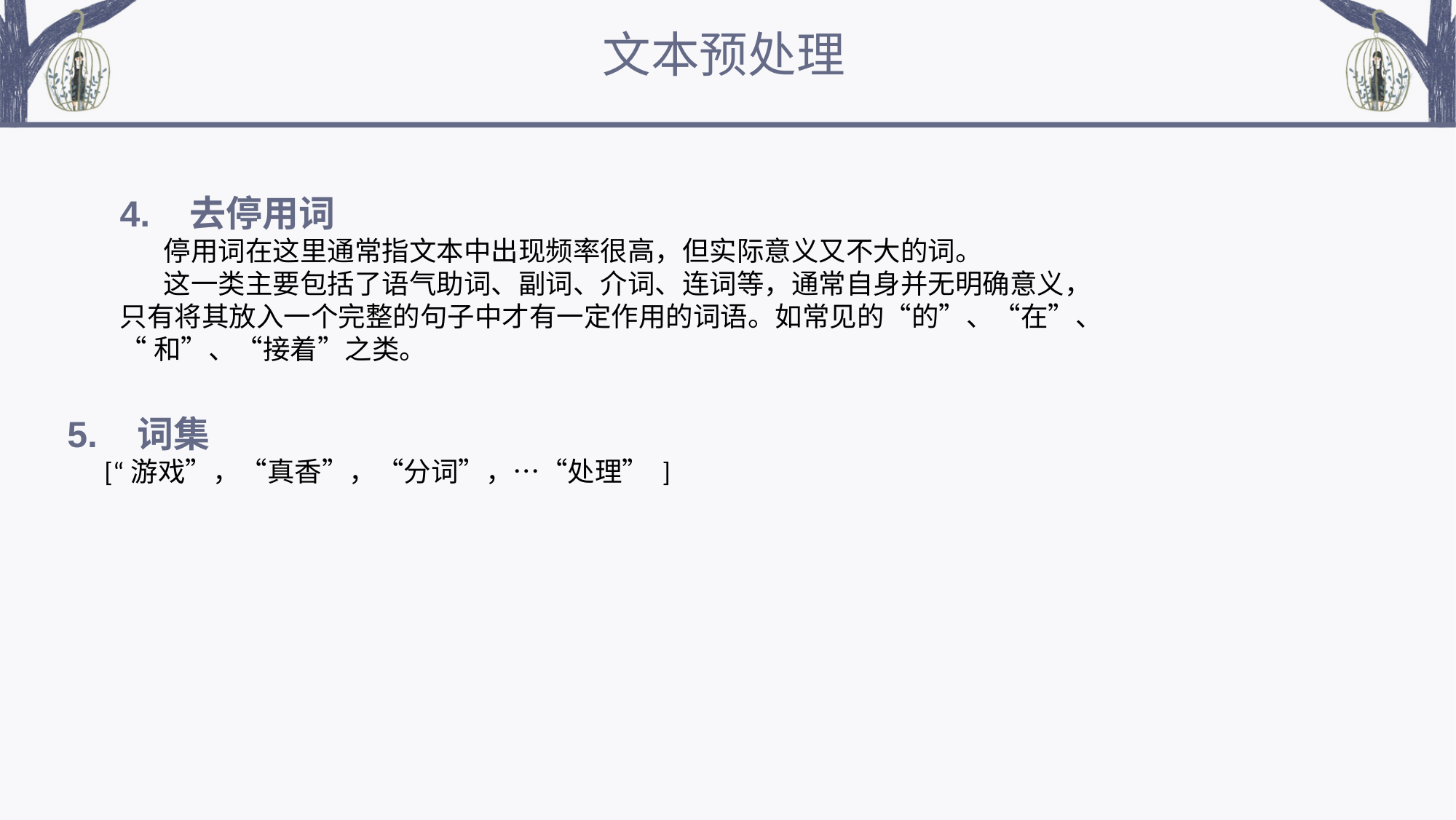

文本预处理

4.   去停用词
      停用词在这里通常指文本中出现频率很高，但实际意义又不大的词。
      这一类主要包括了语气助词、副词、介词、连词等，通常自身并无明确意义，
只有将其放入一个完整的句子中才有一定作用的词语。如常见的“的”、“在”、
“和”、“接着”之类。

5.   词集
      [“游戏”，“真香”，“分词”，…“处理” ]